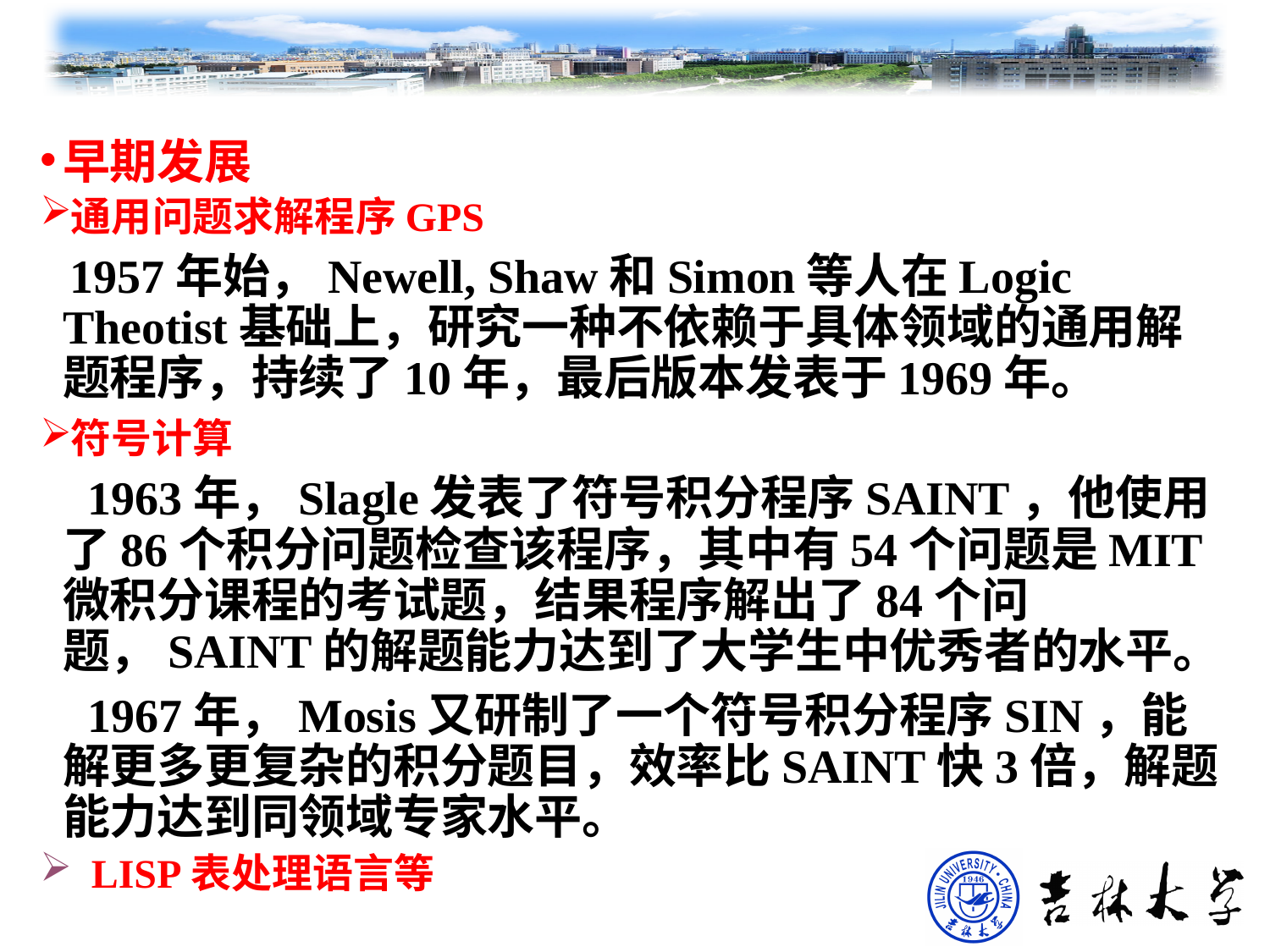

早期发展
通用问题求解程序GPS
   1957年始，Newell, Shaw和Simon等人在Logic Theotist基础上，研究一种不依赖于具体领域的通用解题程序，持续了10年，最后版本发表于1969年。
符号计算
    1963年，Slagle发表了符号积分程序SAINT，他使用了86个积分问题检查该程序，其中有54个问题是MIT微积分课程的考试题，结果程序解出了84个问题，SAINT的解题能力达到了大学生中优秀者的水平。
    1967年，Mosis又研制了一个符号积分程序SIN，能解更多更复杂的积分题目，效率比SAINT快3倍，解题能力达到同领域专家水平。
  LISP表处理语言等